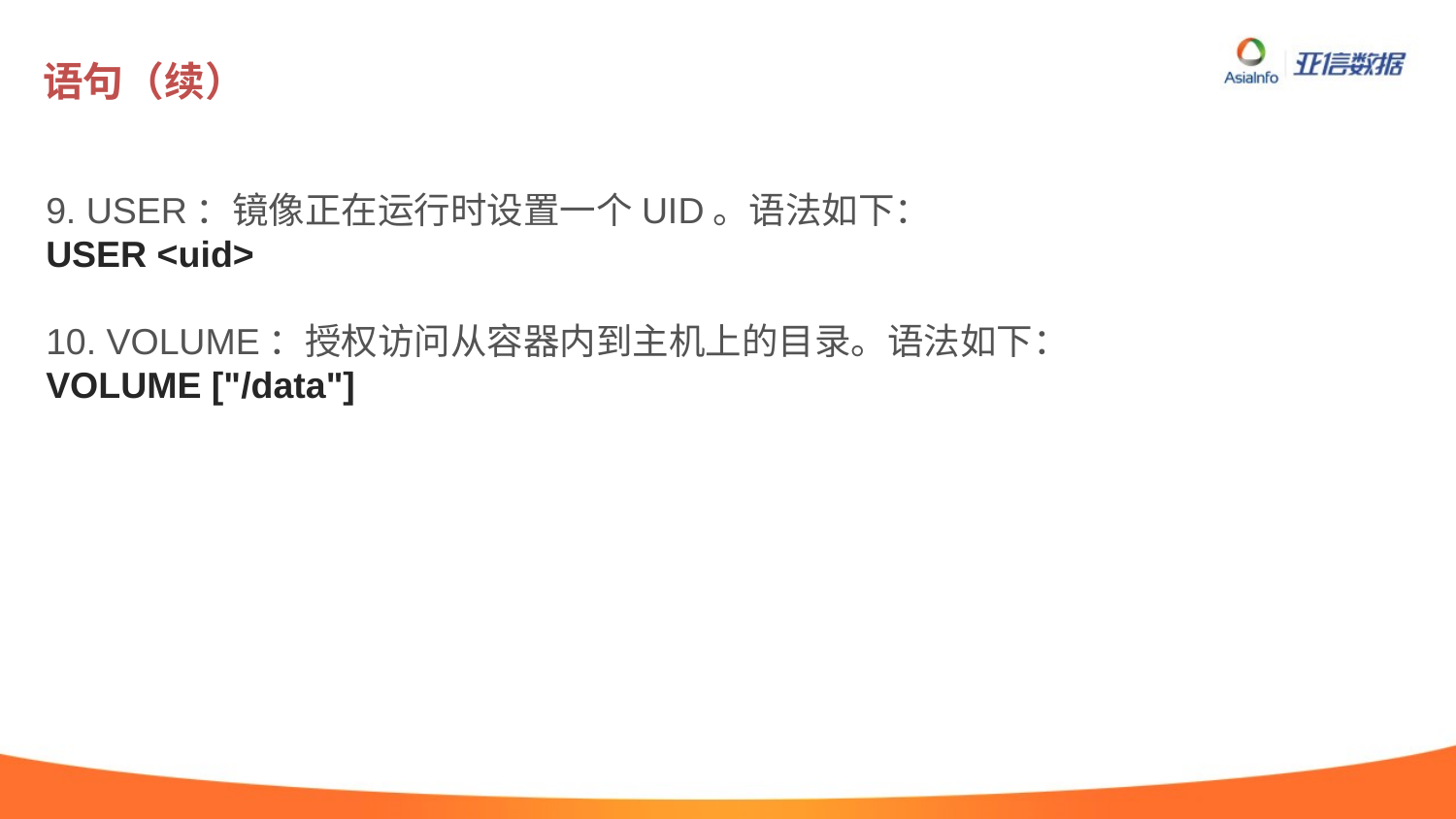

# 语句（续）
9. USER：镜像正在运行时设置一个UID。语法如下：
USER <uid>

10. VOLUME：授权访问从容器内到主机上的目录。语法如下：
VOLUME ["/data"]